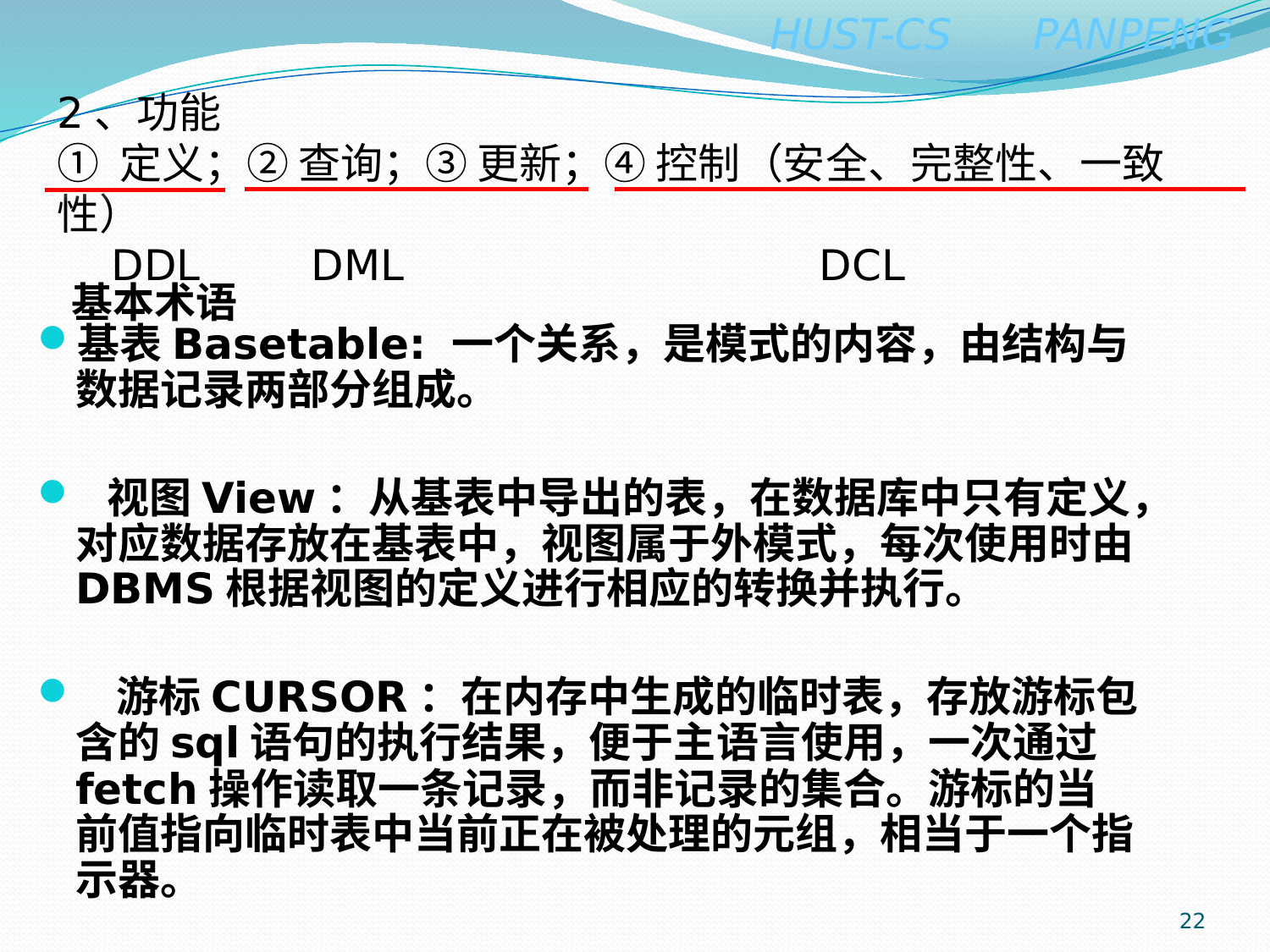

2、功能
① 定义；② 查询；③ 更新；④ 控制（安全、完整性、一致性）
    DDL     	DML				DCL
# 基本术语
基表Basetable: 一个关系，是模式的内容，由结构与数据记录两部分组成。

  视图View：从基表中导出的表，在数据库中只有定义，对应数据存放在基表中，视图属于外模式，每次使用时由DBMS根据视图的定义进行相应的转换并执行。

   游标CURSOR：在内存中生成的临时表，存放游标包含的sql语句的执行结果，便于主语言使用，一次通过fetch操作读取一条记录，而非记录的集合。游标的当前值指向临时表中当前正在被处理的元组，相当于一个指示器。
22